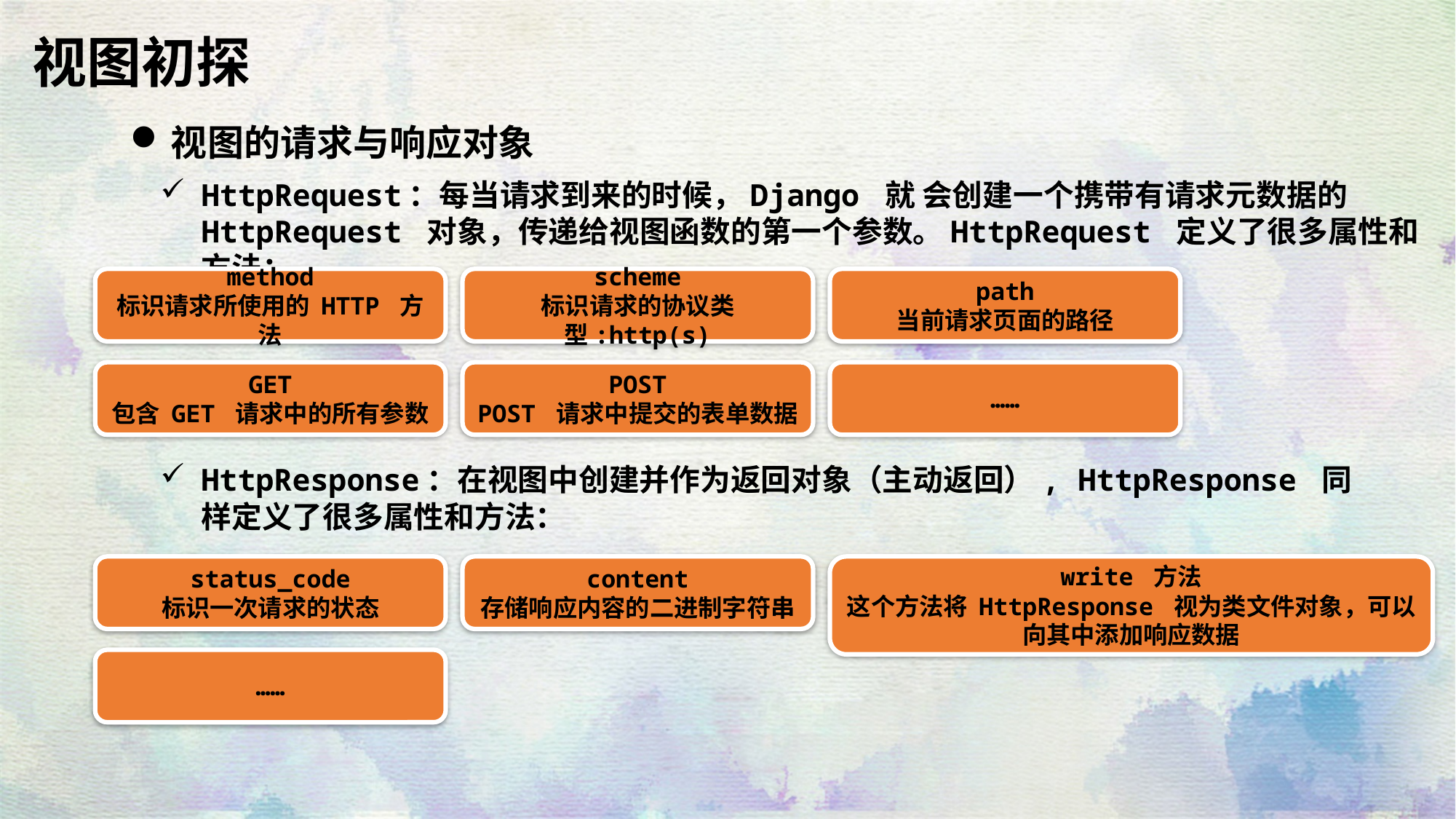

视图初探
视图的请求与响应对象
HttpRequest：每当请求到来的时候，Django 就 会创建一个携带有请求元数据的 HttpRequest 对象，传递给视图函数的第一个参数。HttpRequest 定义了很多属性和方法：
method
标识请求所使用的 HTTP 方法
scheme
标识请求的协议类型:http(s)
path
当前请求页面的路径
GET
包含 GET 请求中的所有参数
POST
POST 请求中提交的表单数据
……
HttpResponse：在视图中创建并作为返回对象（主动返回）, HttpResponse 同样定义了很多属性和方法：
write 方法
这个方法将 HttpResponse 视为类文件对象，可以向其中添加响应数据
status_code
标识一次请求的状态
content
存储响应内容的二进制字符串
……